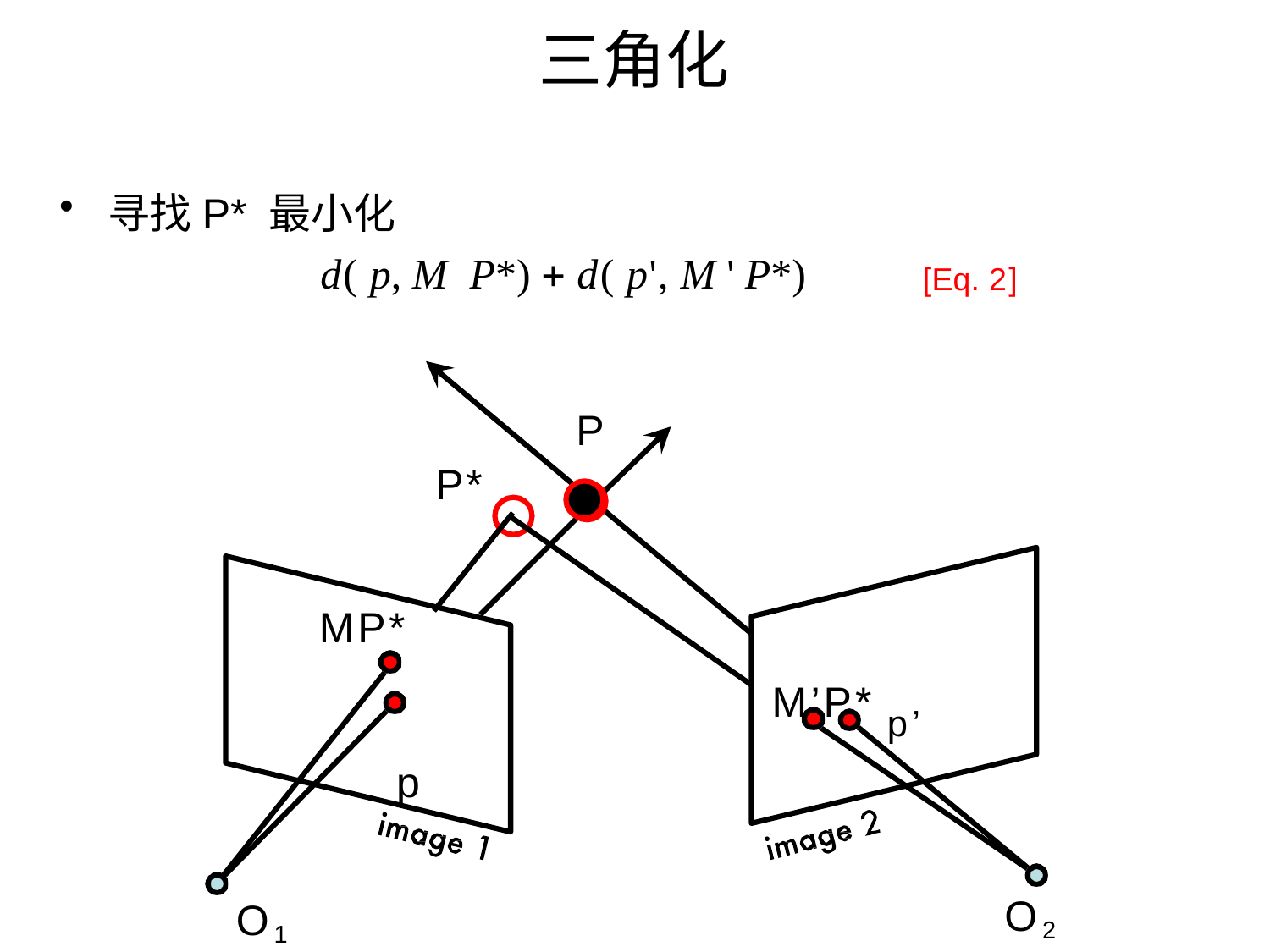

# 三角化
寻找P* 最小化
d( p, M  P*) + d( p', M ' P*)
[Eq. 2]

P
P*

MP*
M’P* p’
p

O2
O1